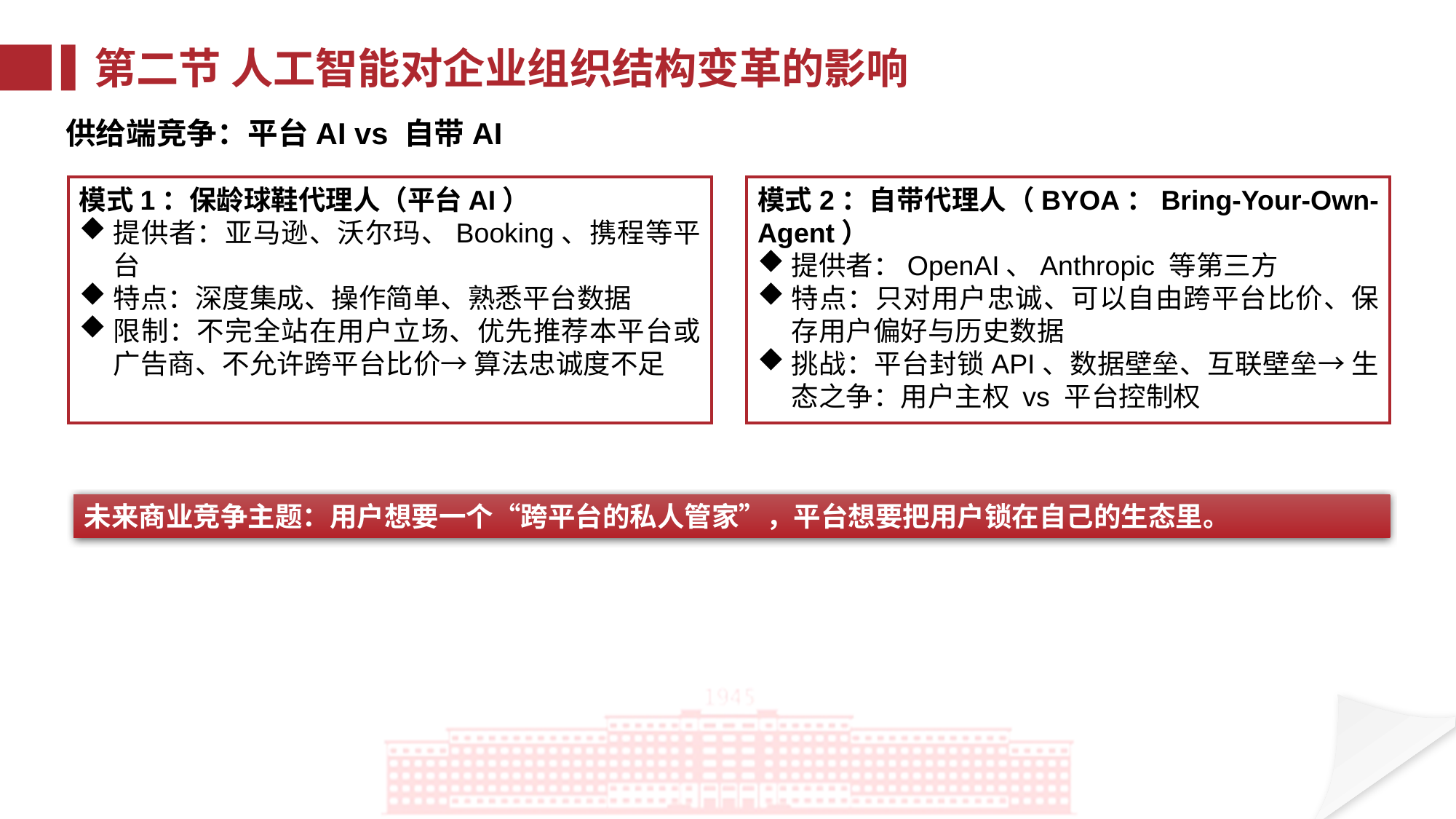

第二节 人工智能对企业组织结构变革的影响
供给端竞争：平台AI vs 自带AI
模式1：保龄球鞋代理人（平台AI）
提供者：亚马逊、沃尔玛、Booking、携程等平台
特点：深度集成、操作简单、熟悉平台数据
限制：不完全站在用户立场、优先推荐本平台或广告商、不允许跨平台比价→ 算法忠诚度不足
模式2：自带代理人（BYOA：Bring-Your-Own-Agent）
提供者：OpenAI、Anthropic 等第三方
特点：只对用户忠诚、可以自由跨平台比价、保存用户偏好与历史数据
挑战：平台封锁API、数据壁垒、互联壁垒→ 生态之争：用户主权 vs 平台控制权
未来商业竞争主题：用户想要一个“跨平台的私人管家”，平台想要把用户锁在自己的生态里。